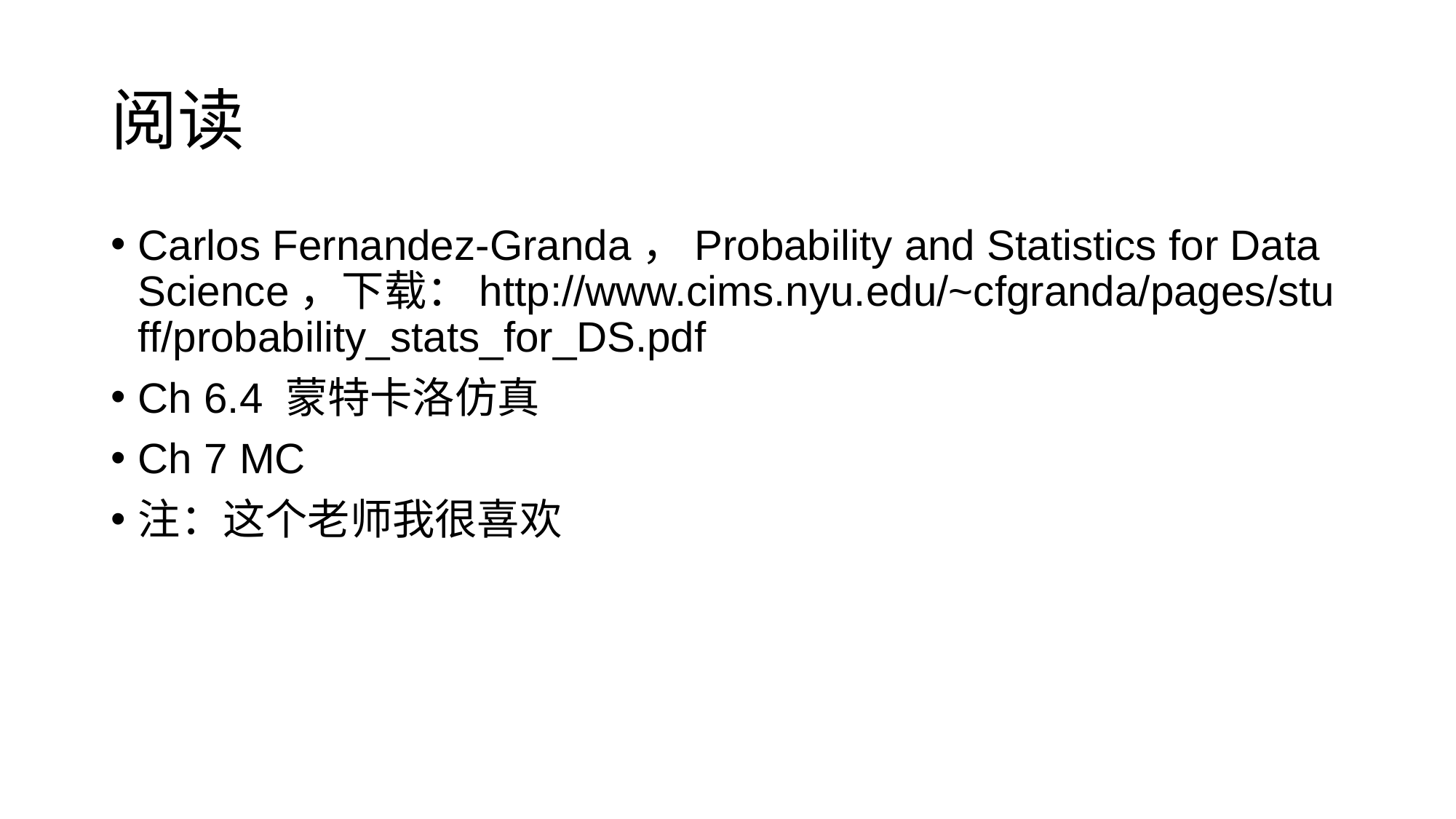

# 阅读
Carlos Fernandez-Granda，Probability and Statistics for Data Science，下载：http://www.cims.nyu.edu/~cfgranda/pages/stuff/probability_stats_for_DS.pdf
Ch 6.4 蒙特卡洛仿真
Ch 7 MC
注：这个老师我很喜欢